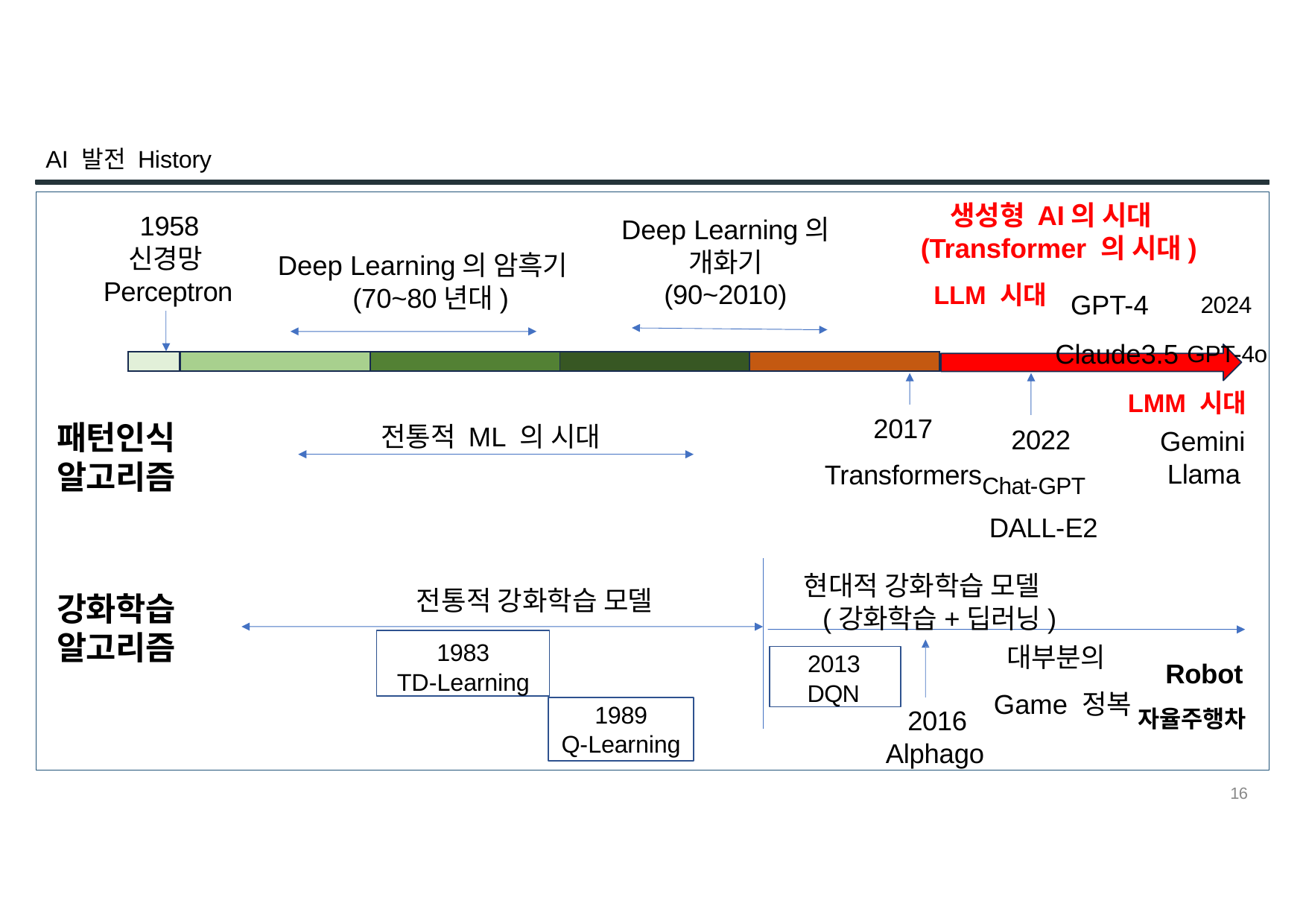

AI 발전 History

생성형 AI의 시대 (Transformer 의 시대)
1958
신경망 Perceptron
Deep Learning의 개화기 (90~2010)
Deep Learning의 암흑기 (70~80년대)
GPT-4	2024
Claude3.5 GPT-4o
LLM 시대

|  |  |  |  |  |
| --- | --- | --- | --- | --- |
LMM 시대
Gemini Llama
2017
패턴인식 알고리즘
전통적 ML 의 시대
2022
TransformersChat-GPT
DALL-E2
현대적 강화학습 모델 (강화학습+딥러닝)
전통적 강화학습 모델
강화학습 알고리즘
1983
TD-Learning
대부분의

2013
DQN
Robot
Game 정복 자율주행차

1989
Q-Learning
2016
Alphago
16